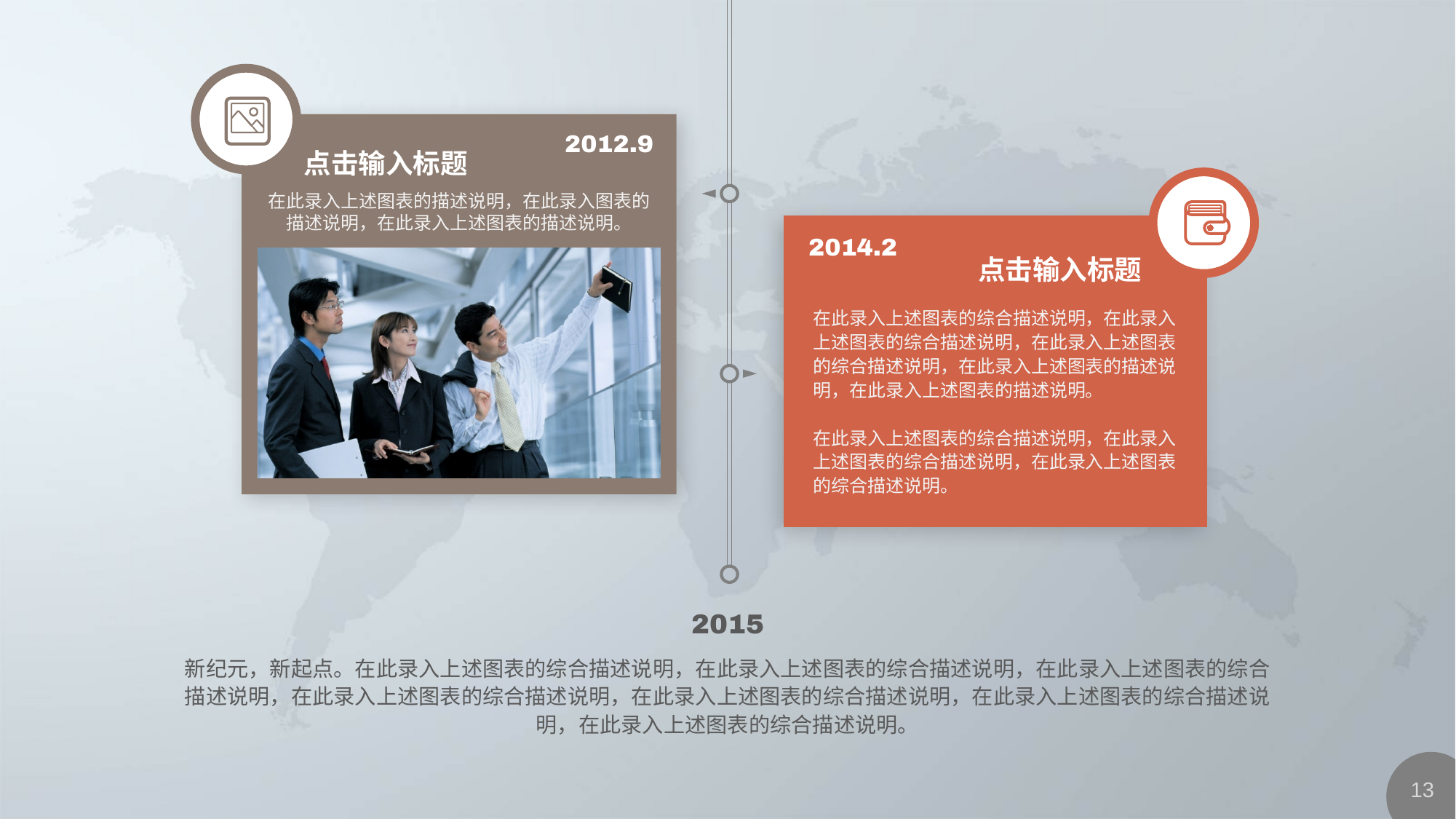

2012.9
点击输入标题

在此录入上述图表的描述说明，在此录入图表的描述说明，在此录入上述图表的描述说明。

2014.2
点击输入标题

在此录入上述图表的综合描述说明，在此录入上述图表的综合描述说明，在此录入上述图表的综合描述说明，在此录入上述图表的描述说明，在此录入上述图表的描述说明。

在此录入上述图表的综合描述说明，在此录入上述图表的综合描述说明，在此录入上述图表的综合描述说明。

2015
新纪元，新起点。在此录入上述图表的综合描述说明，在此录入上述图表的综合描述说明，在此录入上述图表的综合描述说明，在此录入上述图表的综合描述说明，在此录入上述图表的综合描述说明，在此录入上述图表的综合描述说明，在此录入上述图表的综合描述说明。